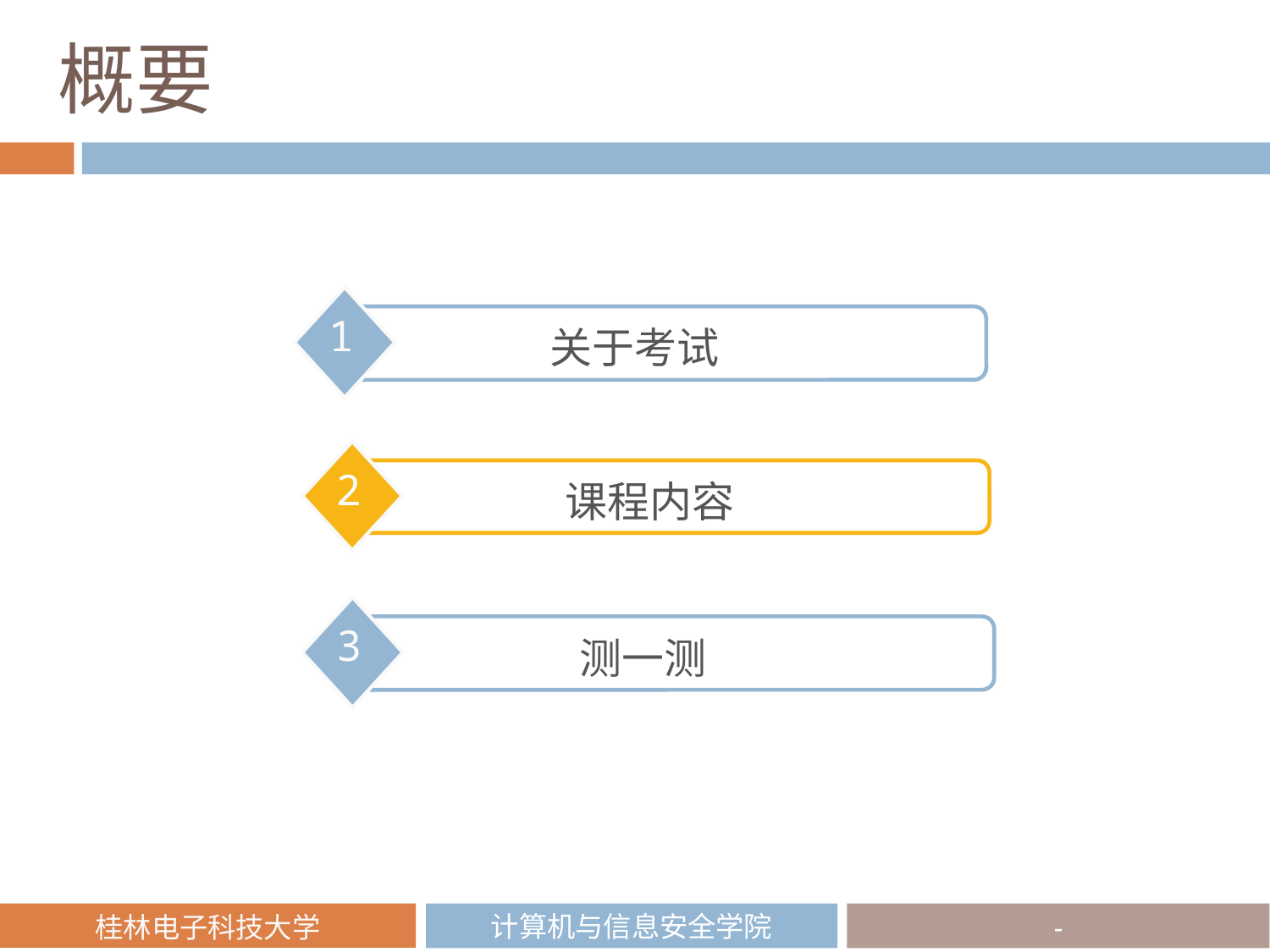

# 概要

1

关于考试

2

 课程内容

3

测一测